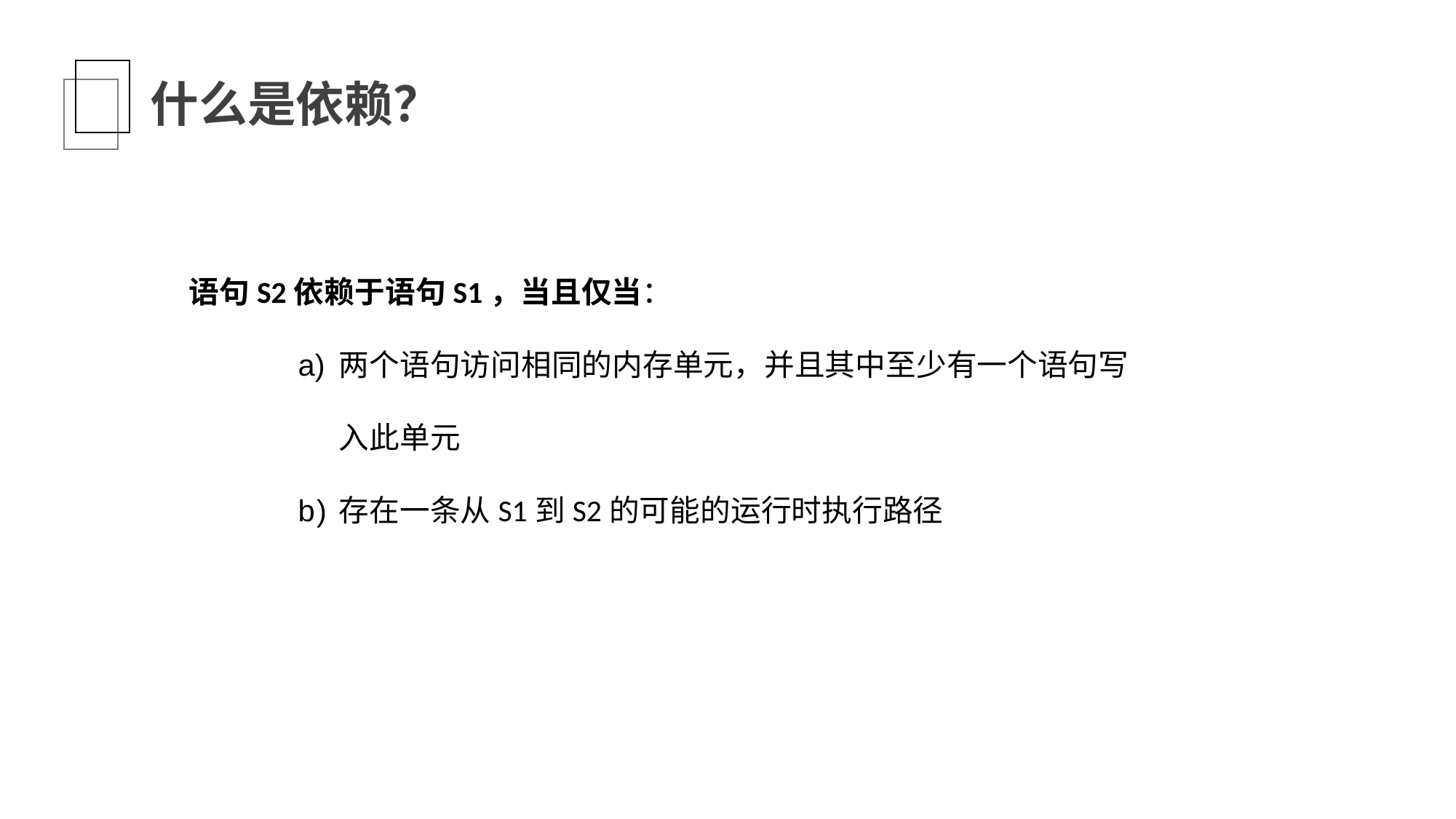

什么是依赖？

语句S2依赖于语句S1，当且仅当：
两个语句访问相同的内存单元，并且其中至少有一个语句写入此单元
存在一条从S1到S2的可能的运行时执行路径